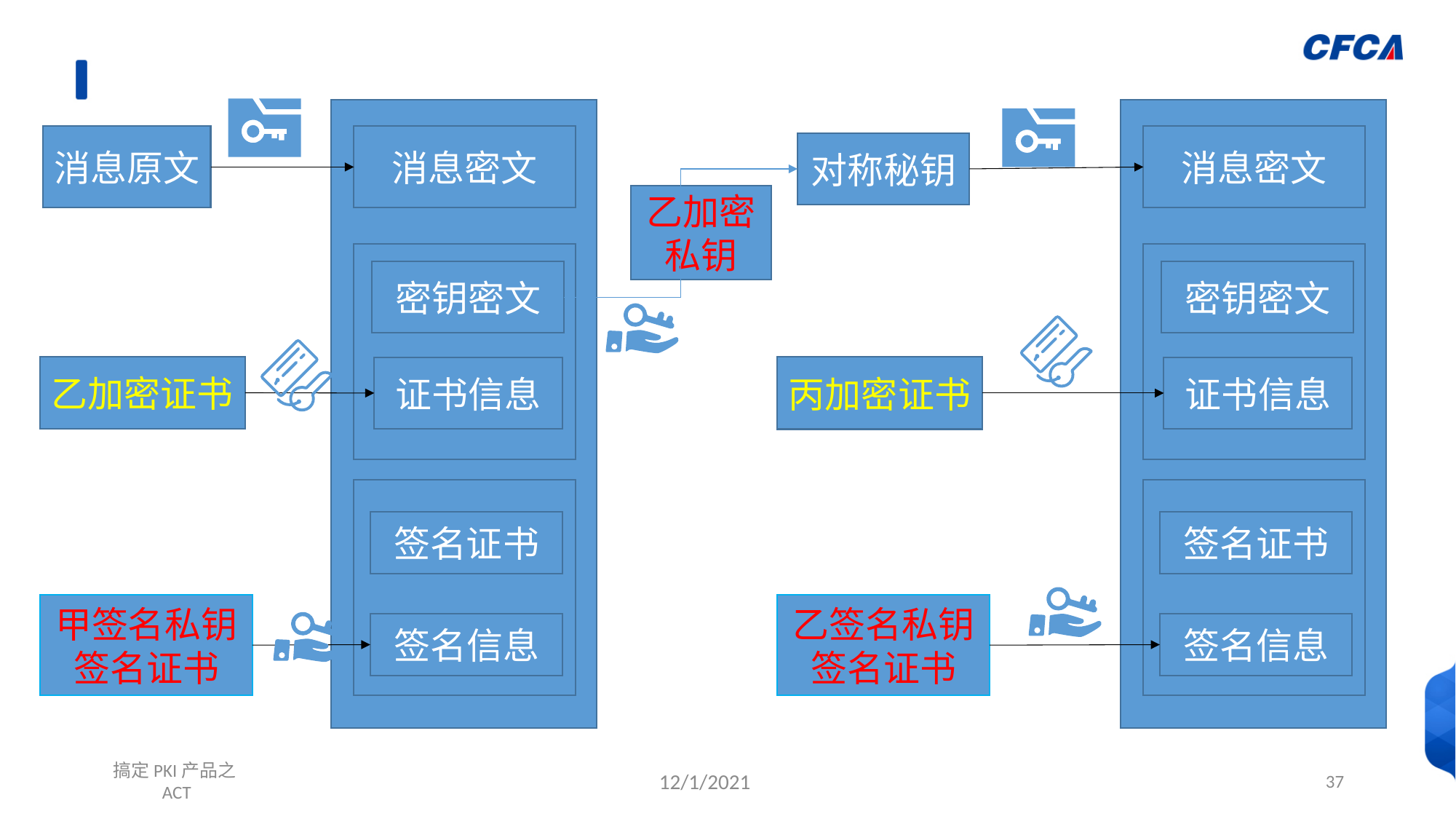

消息原文
消息密文
消息密文
对称秘钥
乙加密私钥

密钥密文
密钥密文

乙加密证书
丙加密证书
证书信息
证书信息

签名证书
签名证书

甲签名私钥
签名证书
乙签名私钥
签名证书

签名信息
签名信息
搞定PKI产品之ACT
12/1/2021
37